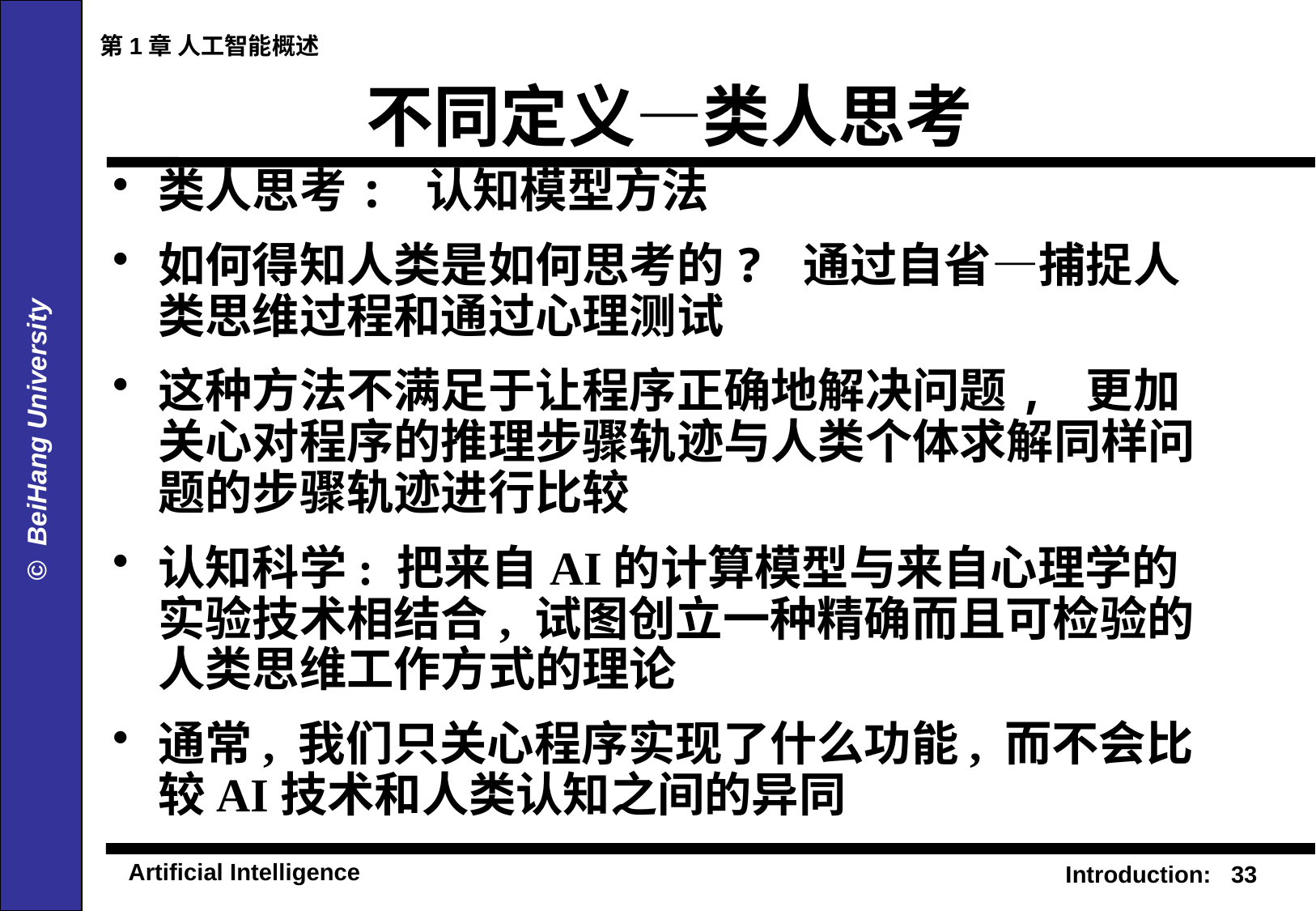

第1章 人工智能概述
# 不同定义—类人思考
类人思考: 认知模型方法
如何得知人类是如何思考的? 通过自省—捕捉人类思维过程和通过心理测试
这种方法不满足于让程序正确地解决问题, 更加关心对程序的推理步骤轨迹与人类个体求解同样问题的步骤轨迹进行比较
认知科学: 把来自AI的计算模型与来自心理学的实验技术相结合, 试图创立一种精确而且可检验的人类思维工作方式的理论
通常, 我们只关心程序实现了什么功能, 而不会比较AI技术和人类认知之间的异同